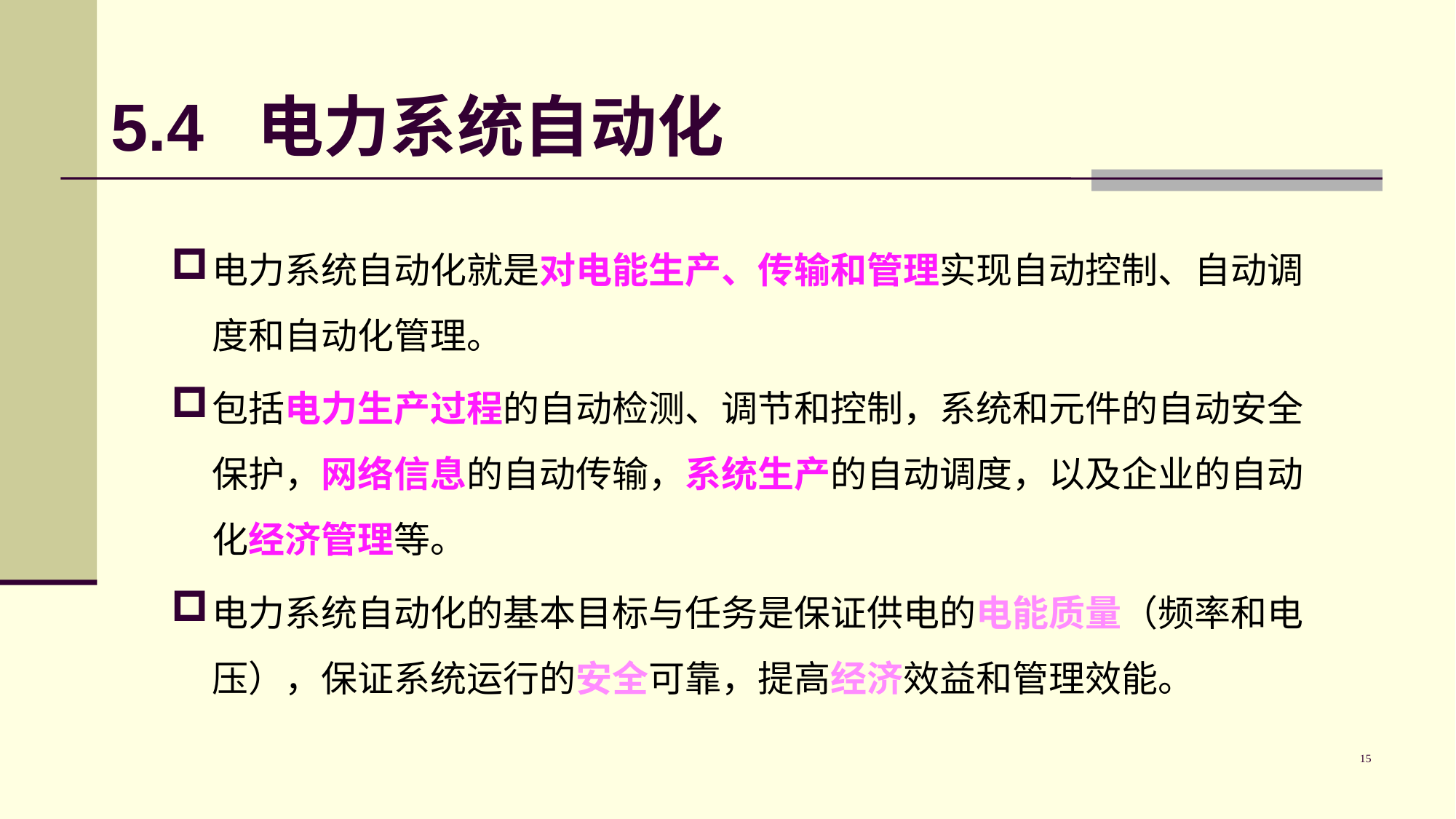

# 5.4  电力系统自动化
电力系统自动化就是对电能生产、传输和管理实现自动控制、自动调度和自动化管理。
包括电力生产过程的自动检测、调节和控制，系统和元件的自动安全保护，网络信息的自动传输，系统生产的自动调度，以及企业的自动化经济管理等。
电力系统自动化的基本目标与任务是保证供电的电能质量（频率和电压），保证系统运行的安全可靠，提高经济效益和管理效能。
15